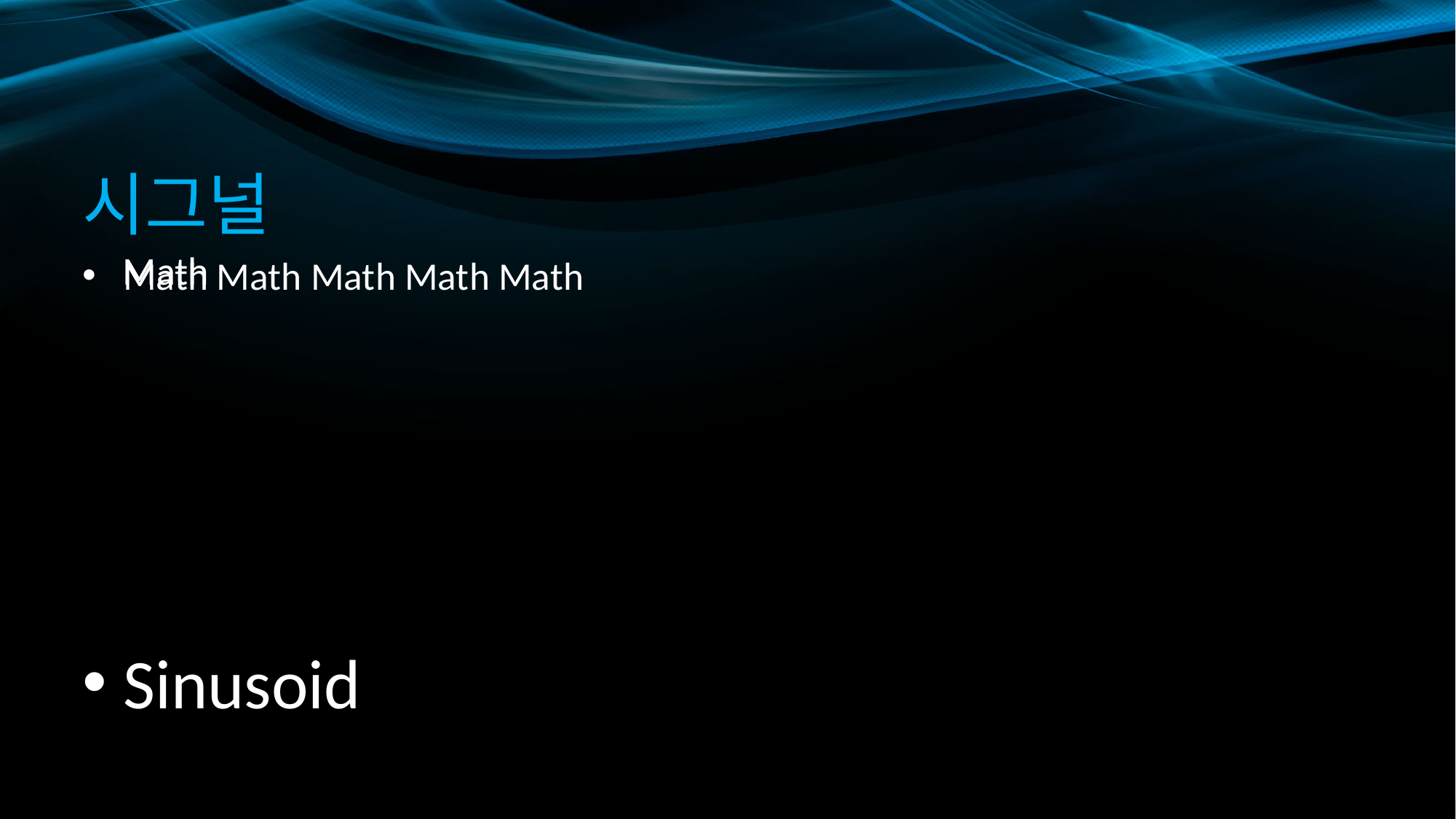

# 시그널
Math
Math Math Math Math Math

Sinusoid